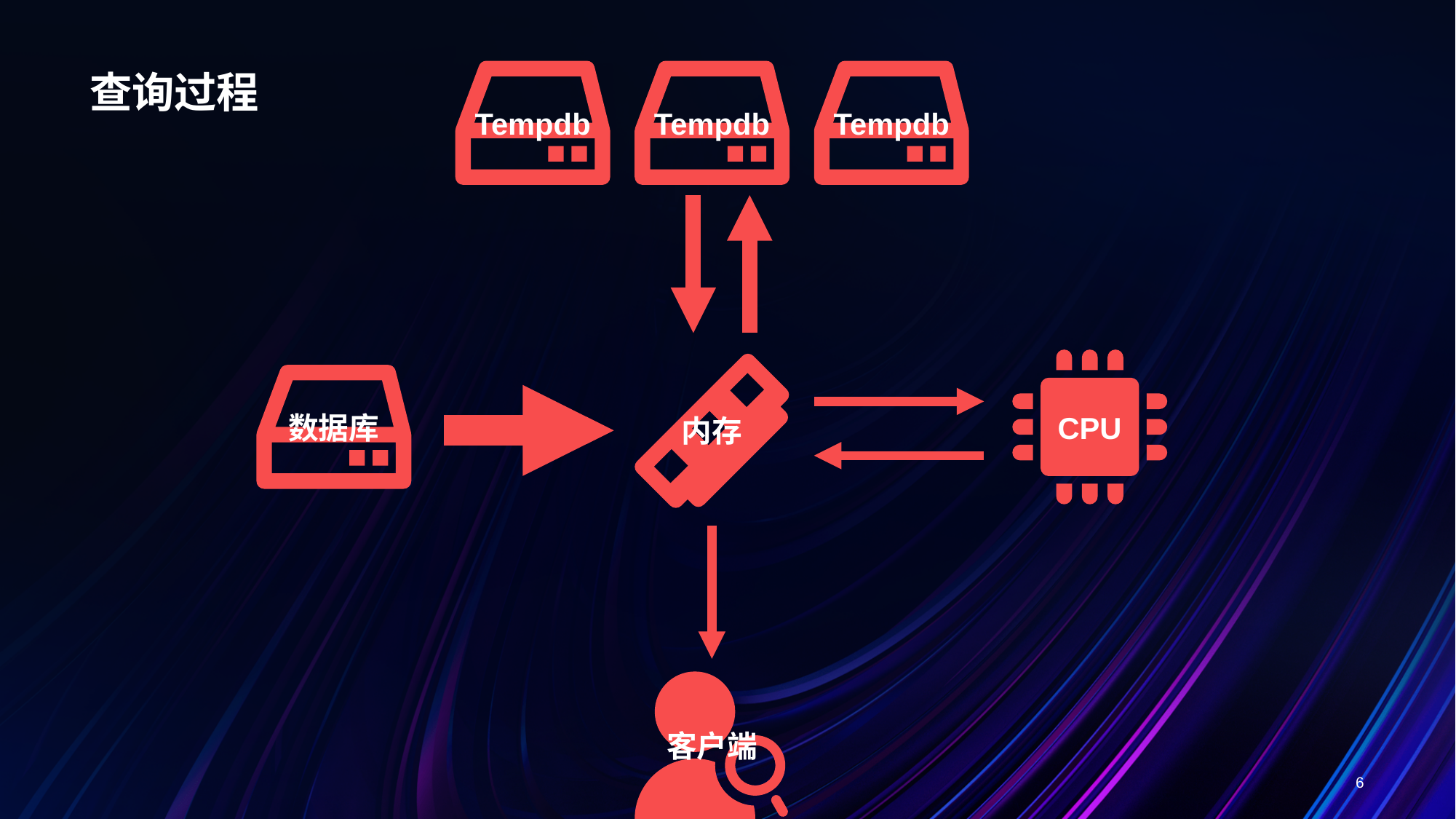

Tempdb
Tempdb
Tempdb
# 查询过程
CPU
内存
数据库
客户端
6